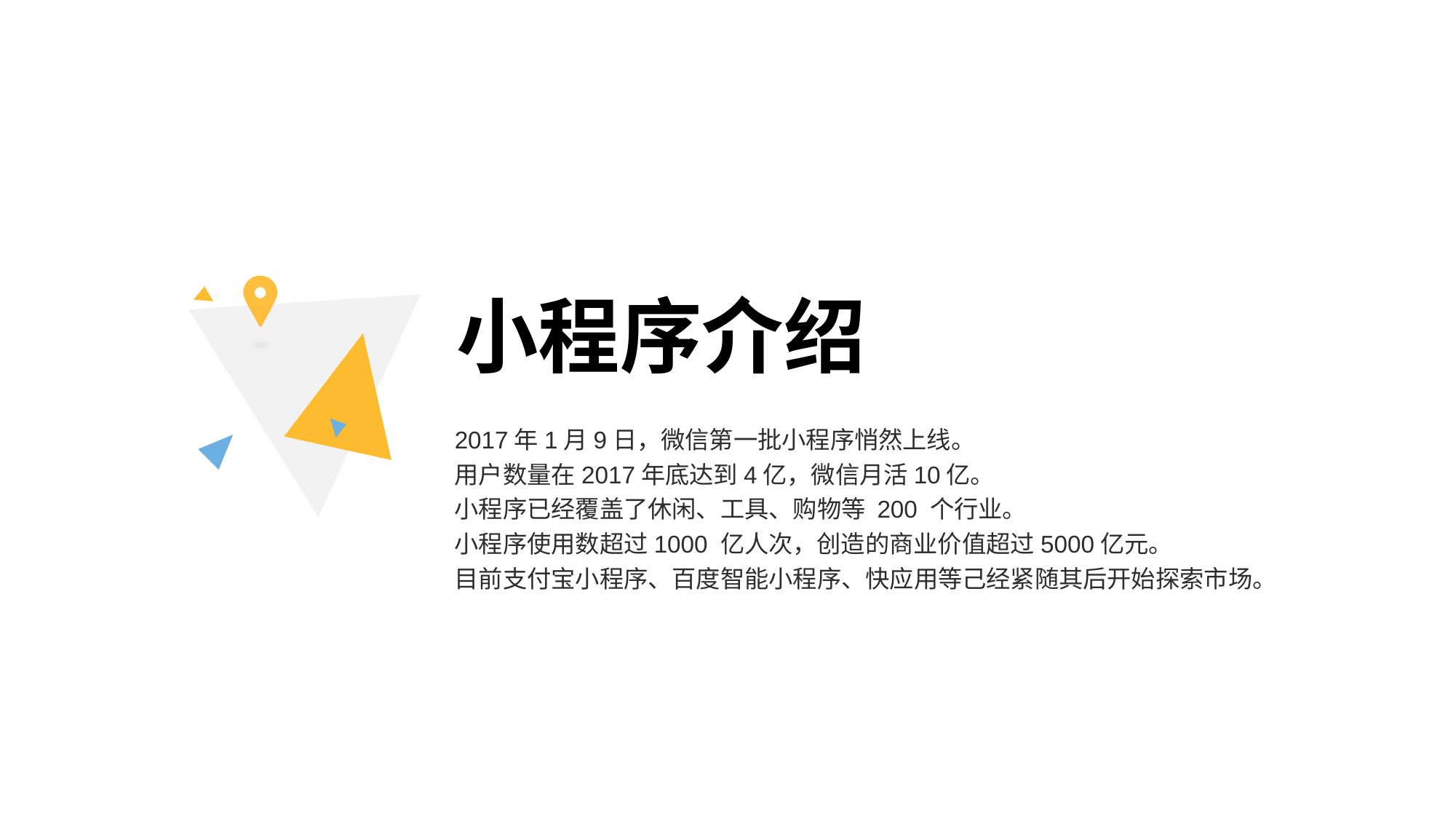

小程序介绍

2017年1月9日，微信第一批小程序悄然上线。
用户数量在2017年底达到4亿，微信月活10亿。
小程序已经覆盖了休闲、工具、购物等 200 个行业。
小程序使用数超过1000 亿人次，创造的商业价值超过5000亿元。
目前支付宝小程序、百度智能小程序、快应用等己经紧随其后开始探索市场。